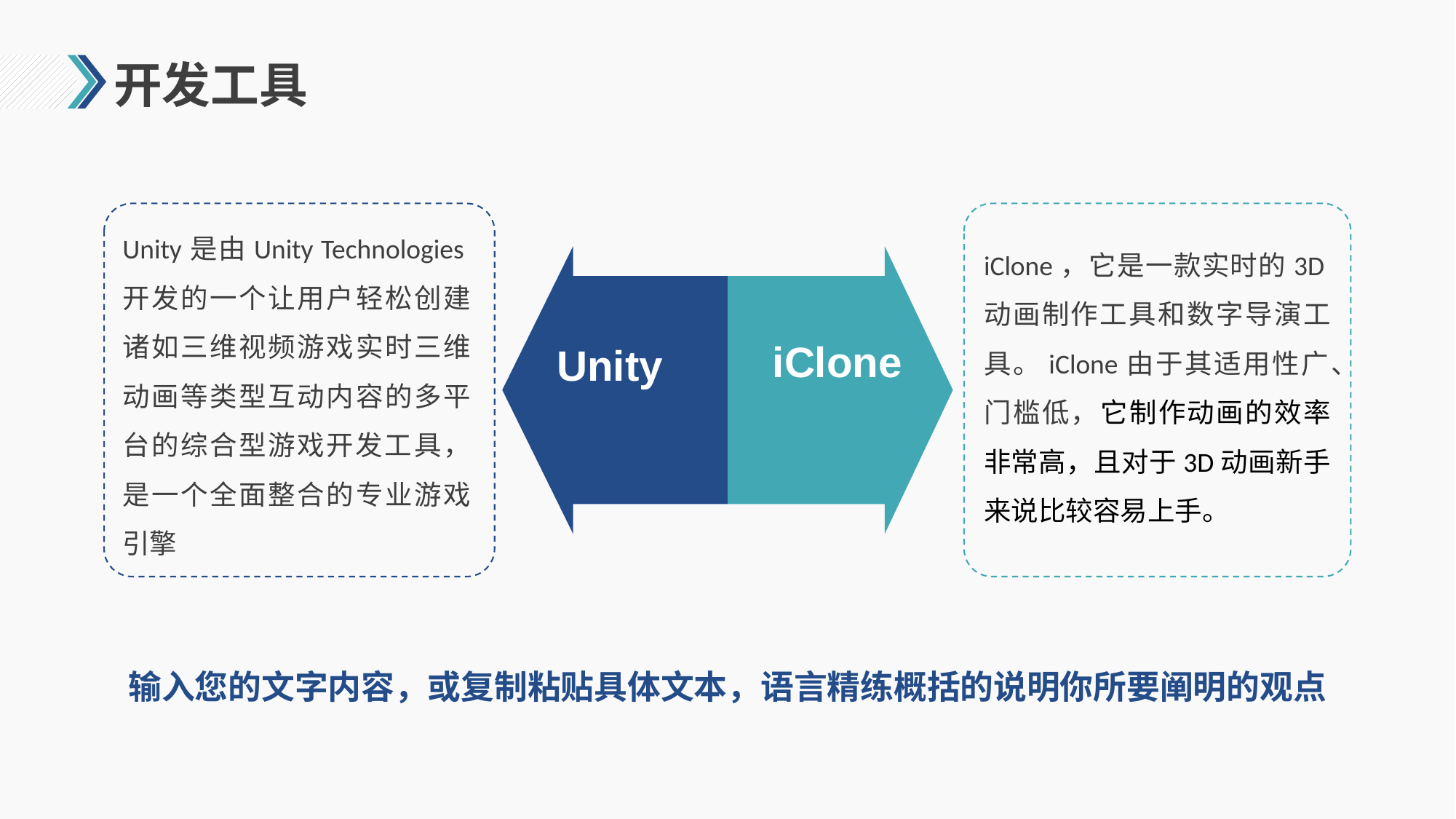

# 开发工具

Unity是由Unity Technologies开发的一个让用户轻松创建诸如三维视频游戏实时三维动画等类型互动内容的多平台的综合型游戏开发工具，是一个全面整合的专业游戏引擎
iClone，它是一款实时的3D动画制作工具和数字导演工具。iClone由于其适用性广、门槛低，它制作动画的效率非常高，且对于3D动画新手来说比较容易上手。

iClone
Unity
输入您的文字内容，或复制粘贴具体文本，语言精练概括的说明你所要阐明的观点